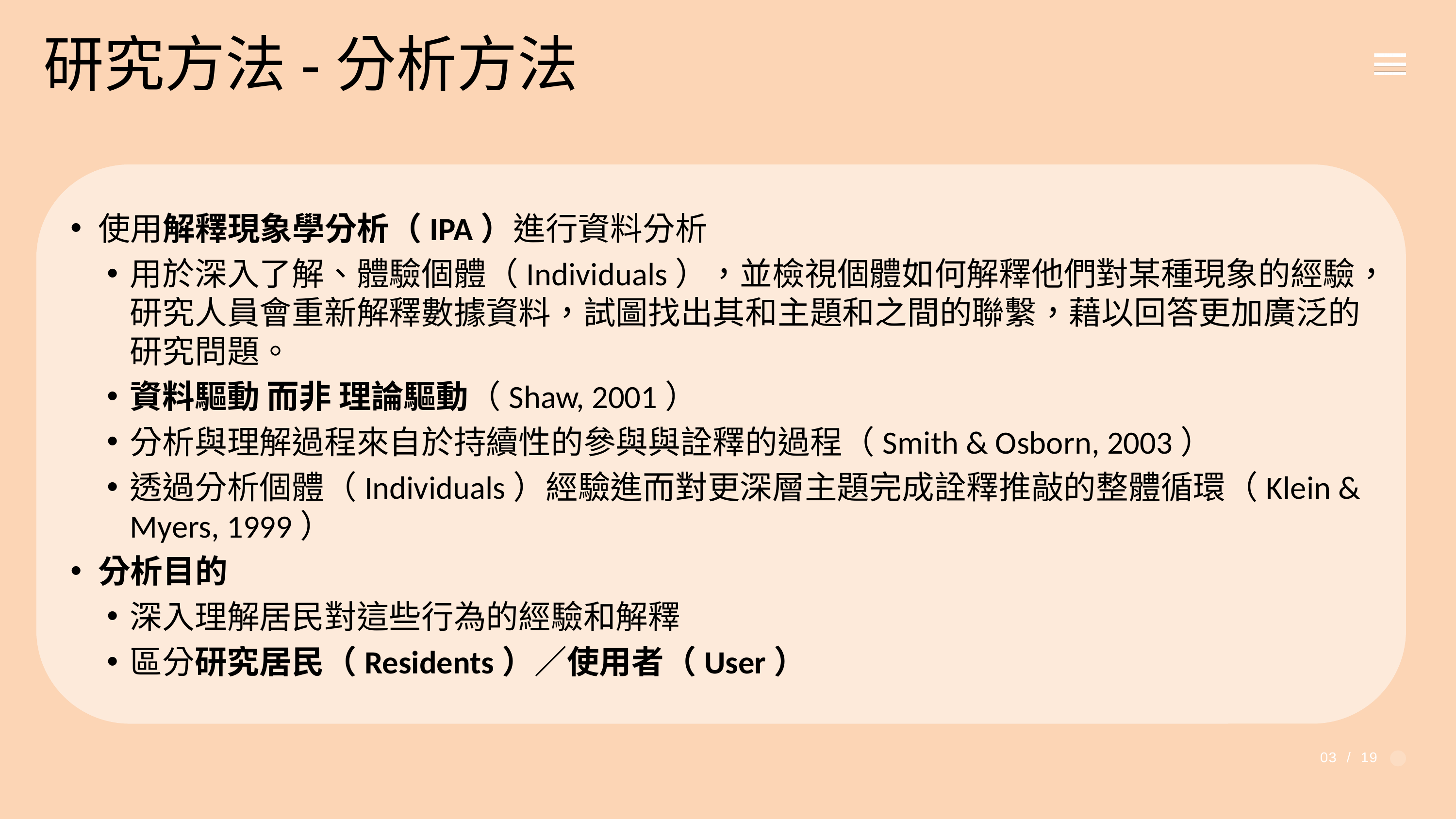

研究方法-分析方法

使用解釋現象學分析（IPA）進行資料分析
用於深入了解、體驗個體（Individuals），並檢視個體如何解釋他們對某種現象的經驗，研究人員會重新解釋數據資料，試圖找出其和主題和之間的聯繫，藉以回答更加廣泛的研究問題。
資料驅動 而非 理論驅動（Shaw, 2001）
分析與理解過程來自於持續性的參與與詮釋的過程（Smith & Osborn, 2003）
透過分析個體（Individuals）經驗進而對更深層主題完成詮釋推敲的整體循環（Klein & Myers, 1999）
分析目的
深入理解居民對這些行為的經驗和解釋
區分研究居民（Residents）／使用者（User）

03  /  19